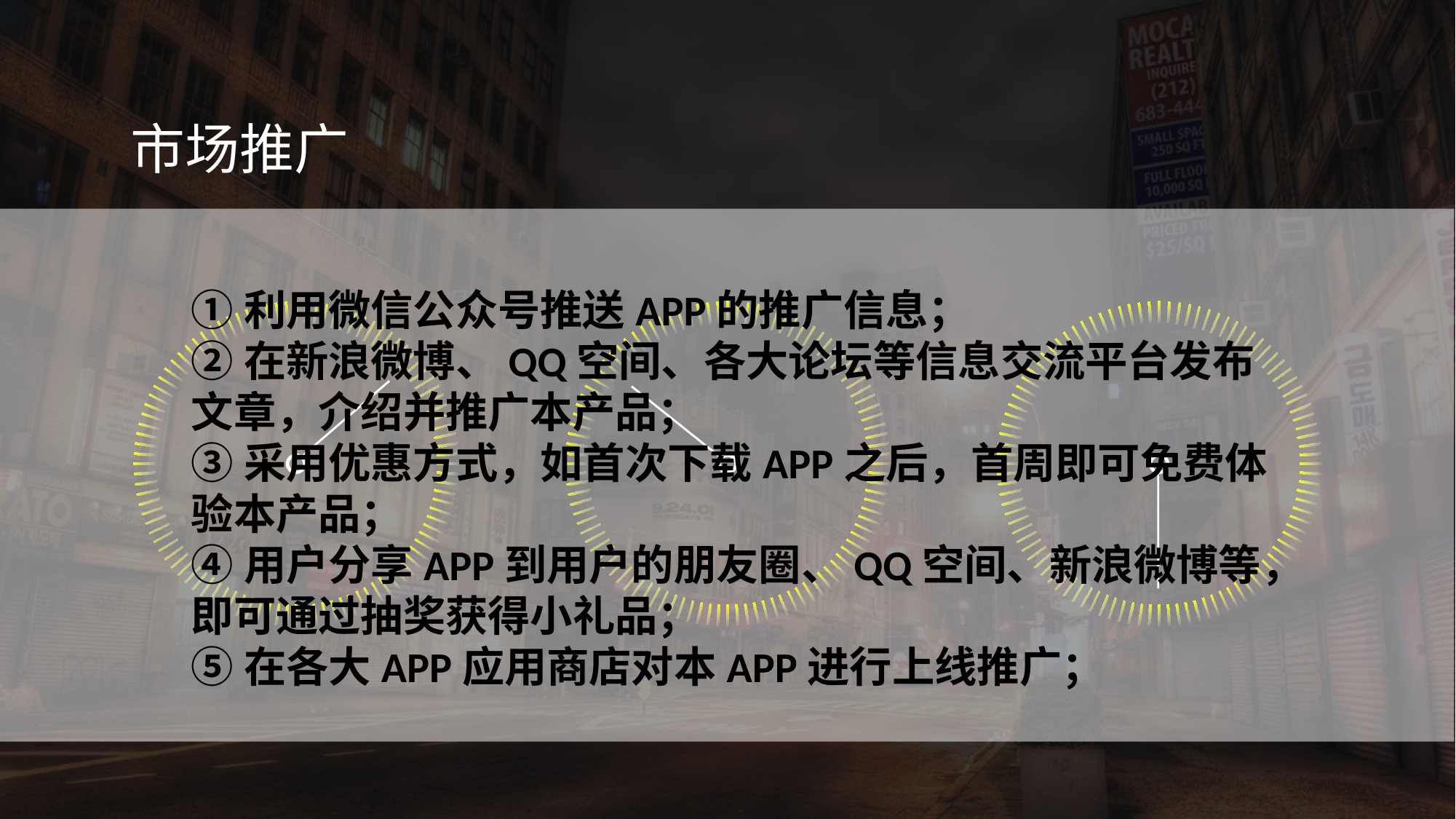

市场推广

①利用微信公众号推送APP的推广信息；
②在新浪微博、QQ空间、各大论坛等信息交流平台发布文章，介绍并推广本产品；
③采用优惠方式，如首次下载APP之后，首周即可免费体验本产品；
④用户分享APP到用户的朋友圈、QQ空间、新浪微博等，即可通过抽奖获得小礼品；
⑤在各大APP应用商店对本APP进行上线推广；